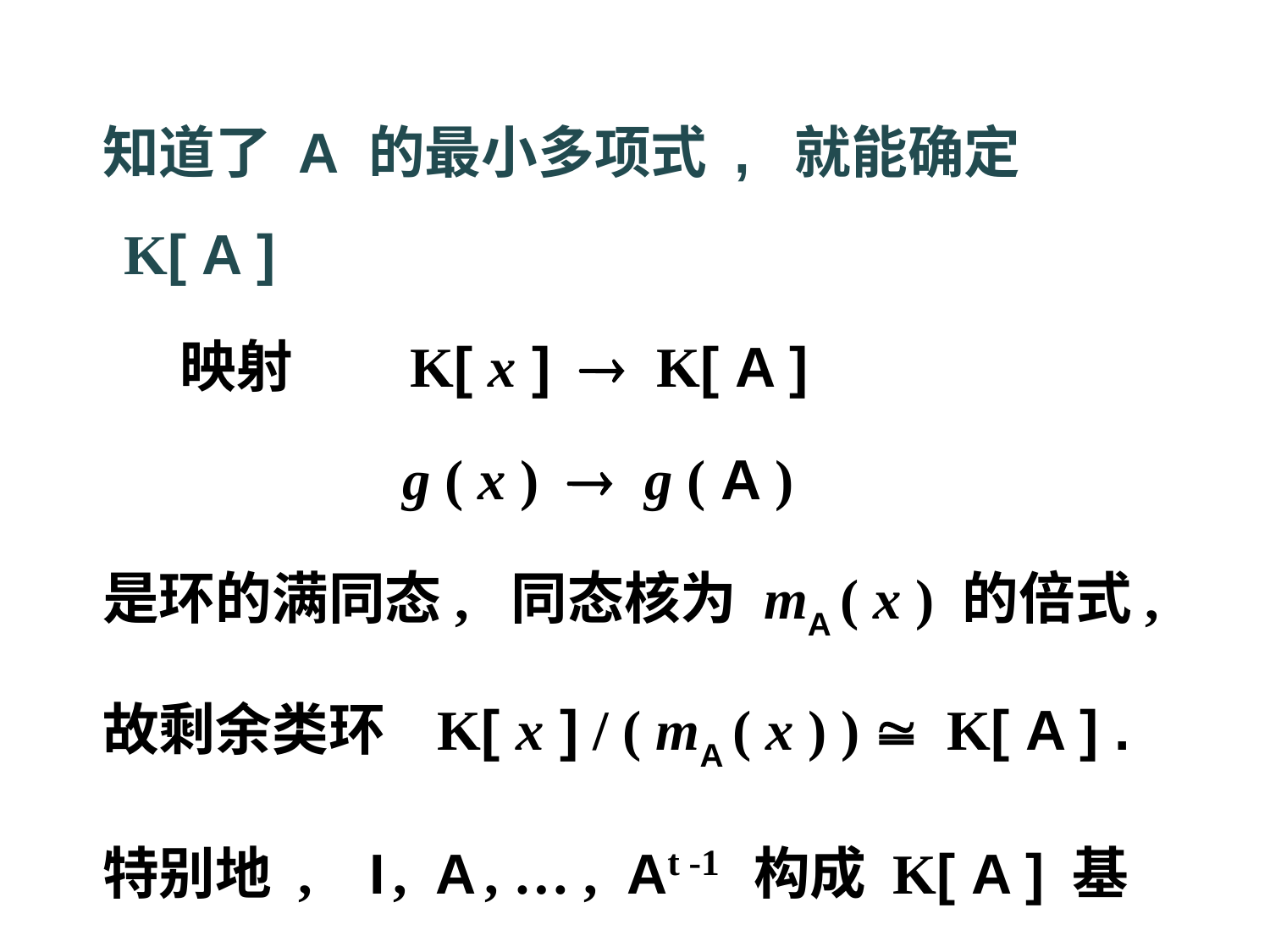

知道了 A 的最小多项式 ,  就能确定 K[ A ]
       映射        K[ x ]  →  K[ A ]
                       g ( x )  →  g ( A )
 是环的满同态,  同态核为 mA ( x ) 的倍式,
 故剩余类环   K[ x ] / ( mA ( x ) ) ≅  K[ A ] .
 特别地 ,    I ,  A , … ,  At -1  构成 K[ A ] 基